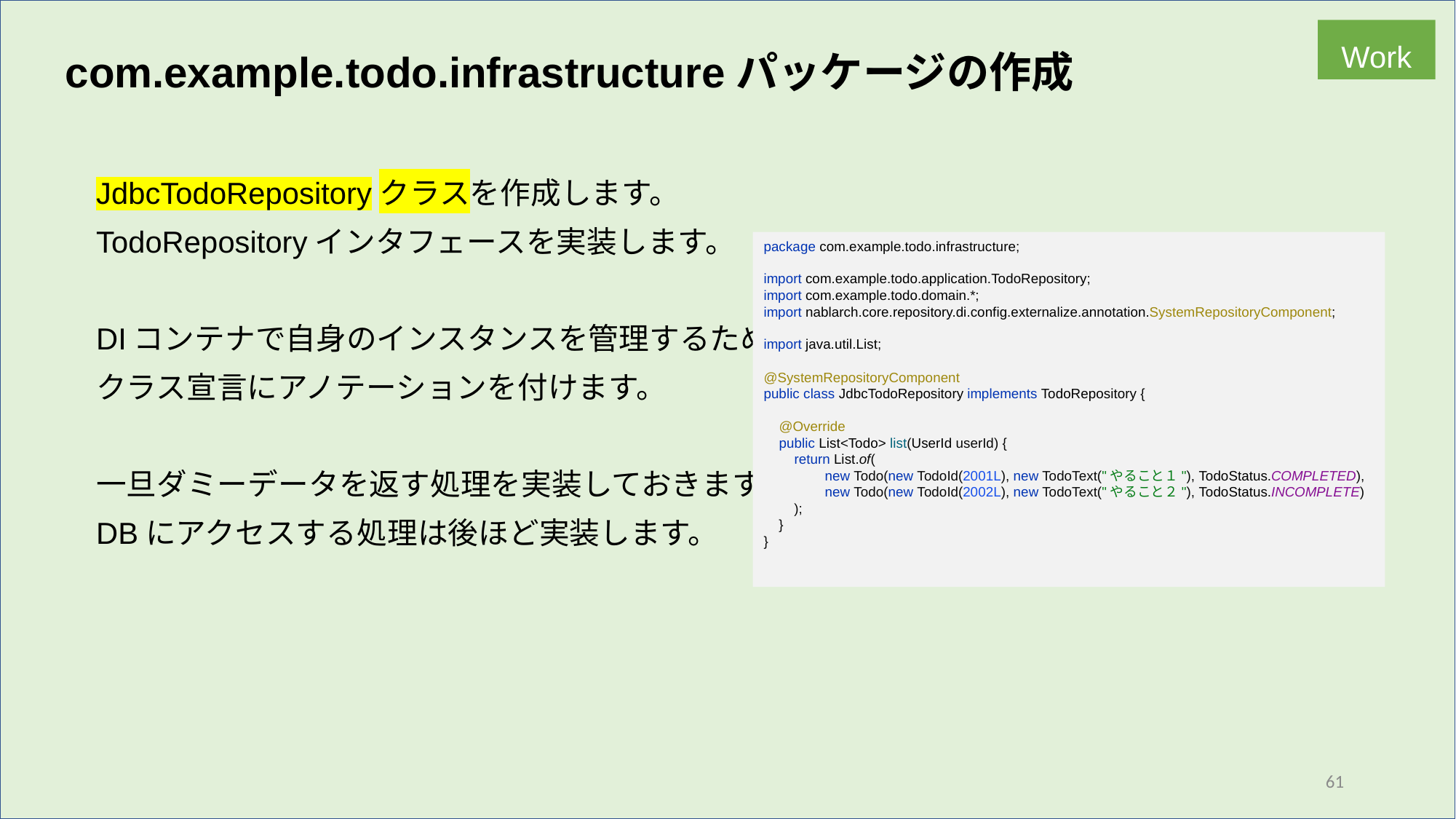

Work
com.example.todo.infrastructureパッケージの作成
JdbcTodoRepositoryクラスを作成します。
TodoRepositoryインタフェースを実装します。

DIコンテナで自身のインスタンスを管理するため
クラス宣言にアノテーションを付けます。

一旦ダミーデータを返す処理を実装しておきます。
DBにアクセスする処理は後ほど実装します。
package com.example.todo.infrastructure;
import com.example.todo.application.TodoRepository;
import com.example.todo.domain.*;
import nablarch.core.repository.di.config.externalize.annotation.SystemRepositoryComponent;
import java.util.List;
@SystemRepositoryComponent
public class JdbcTodoRepository implements TodoRepository {
    @Override
    public List<Todo> list(UserId userId) {
        return List.of(
                new Todo(new TodoId(2001L), new TodoText("やること１"), TodoStatus.COMPLETED),
                new Todo(new TodoId(2002L), new TodoText("やること２"), TodoStatus.INCOMPLETE)
        );
    }
}
61